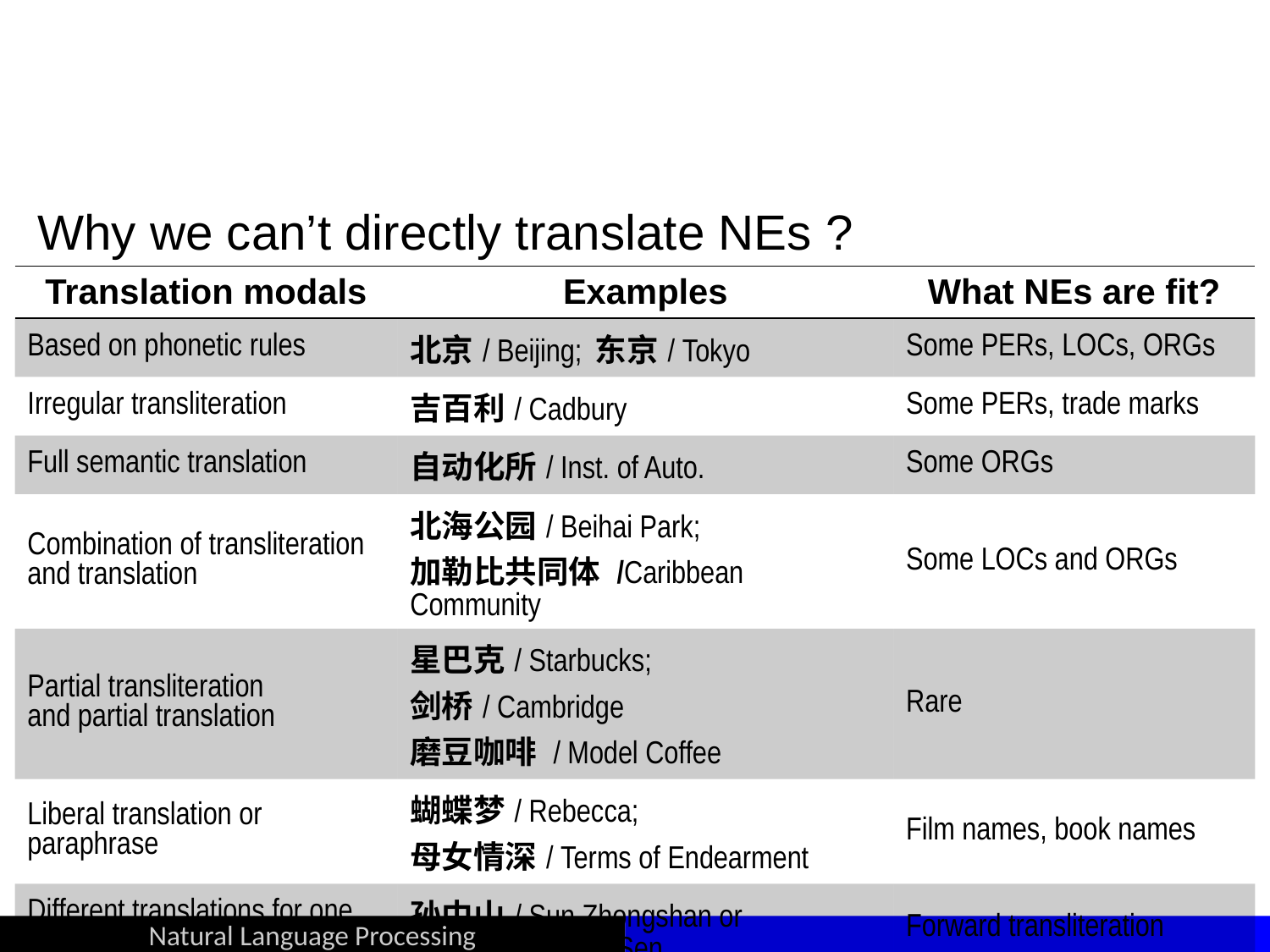

#
Why we can’t directly translate NEs ?
| Translation modals | Examples | What NEs are fit? |
| --- | --- | --- |
| Based on phonetic rules | 北京/ Beijing; 东京/ Tokyo | Some PERs, LOCs, ORGs |
| Irregular transliteration | 吉百利/ Cadbury | Some PERs, trade marks |
| Full semantic translation | 自动化所/ Inst. of Auto. | Some ORGs |
| Combination of transliteration and translation | 北海公园/ Beihai Park; 加勒比共同体 /Caribbean Community | Some LOCs and ORGs |
| Partial transliteration and partial translation | 星巴克/ Starbucks; 剑桥/ Cambridge 磨豆咖啡 / Model Coffee | Rare |
| Liberal translation or paraphrase | 蝴蝶梦/ Rebecca; 母女情深/ Terms of Endearment | Film names, book names |
| Different translations for one word | 孙中山/ Sun Zhongshan or Sun Yat-Sen | Forward transliteration |